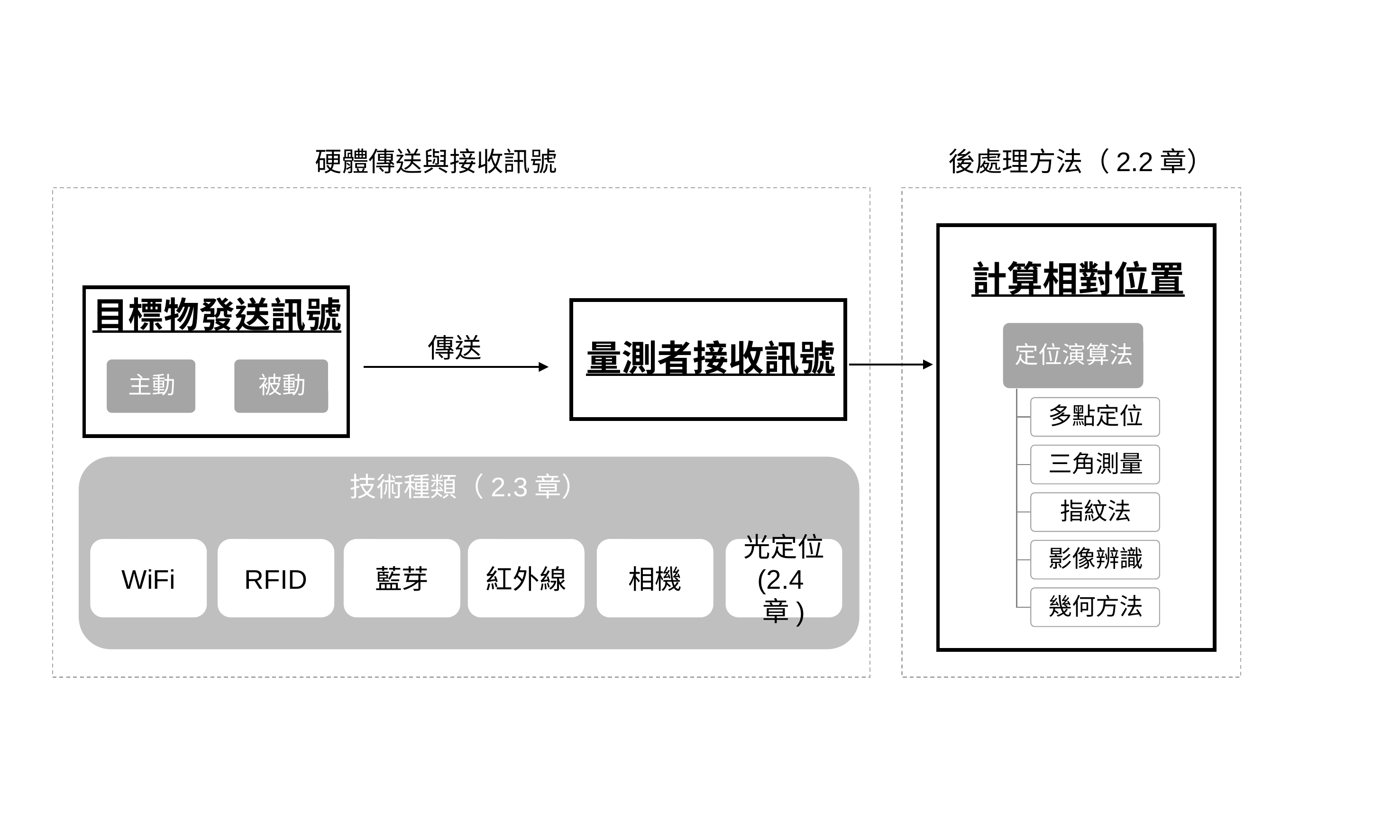

硬體傳送與接收訊號
後處理方法（2.2章）

計算相對位置
定位演算法
多點定位
三角測量
指紋法
影像辨識
幾何方法

目標物發送訊號
主動
被動

量測者接收訊號
傳送
技術種類（2.3章）
WiFi
RFID
藍芽
紅外線
相機
光定位 (2.4章)